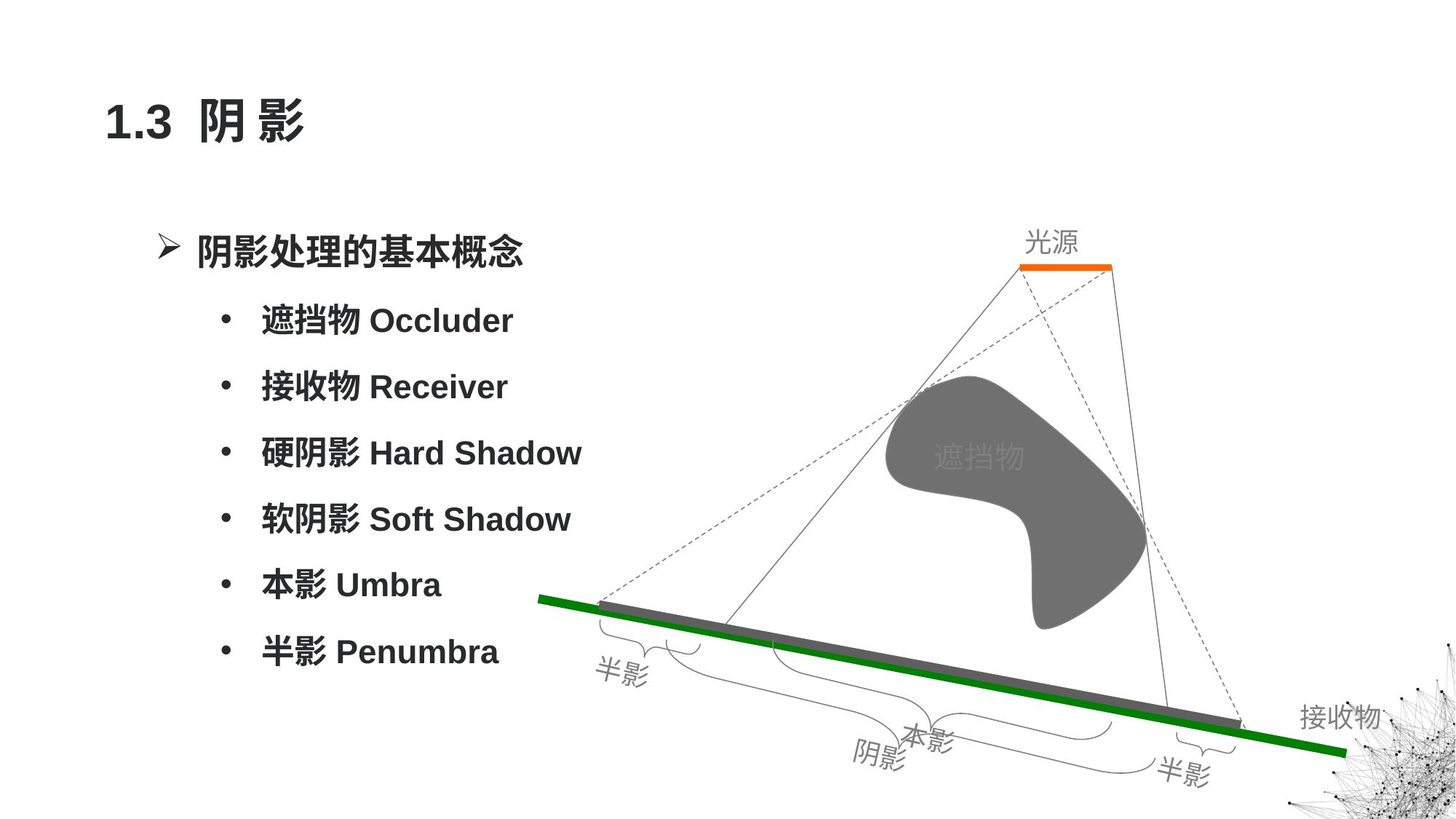

# 1.3 阴 影
阴影处理的基本概念
遮挡物Occluder
接收物Receiver
硬阴影Hard Shadow
软阴影Soft Shadow
本影Umbra
半影Penumbra
光源

遮挡物

接收物

半影

本影

阴影

半影